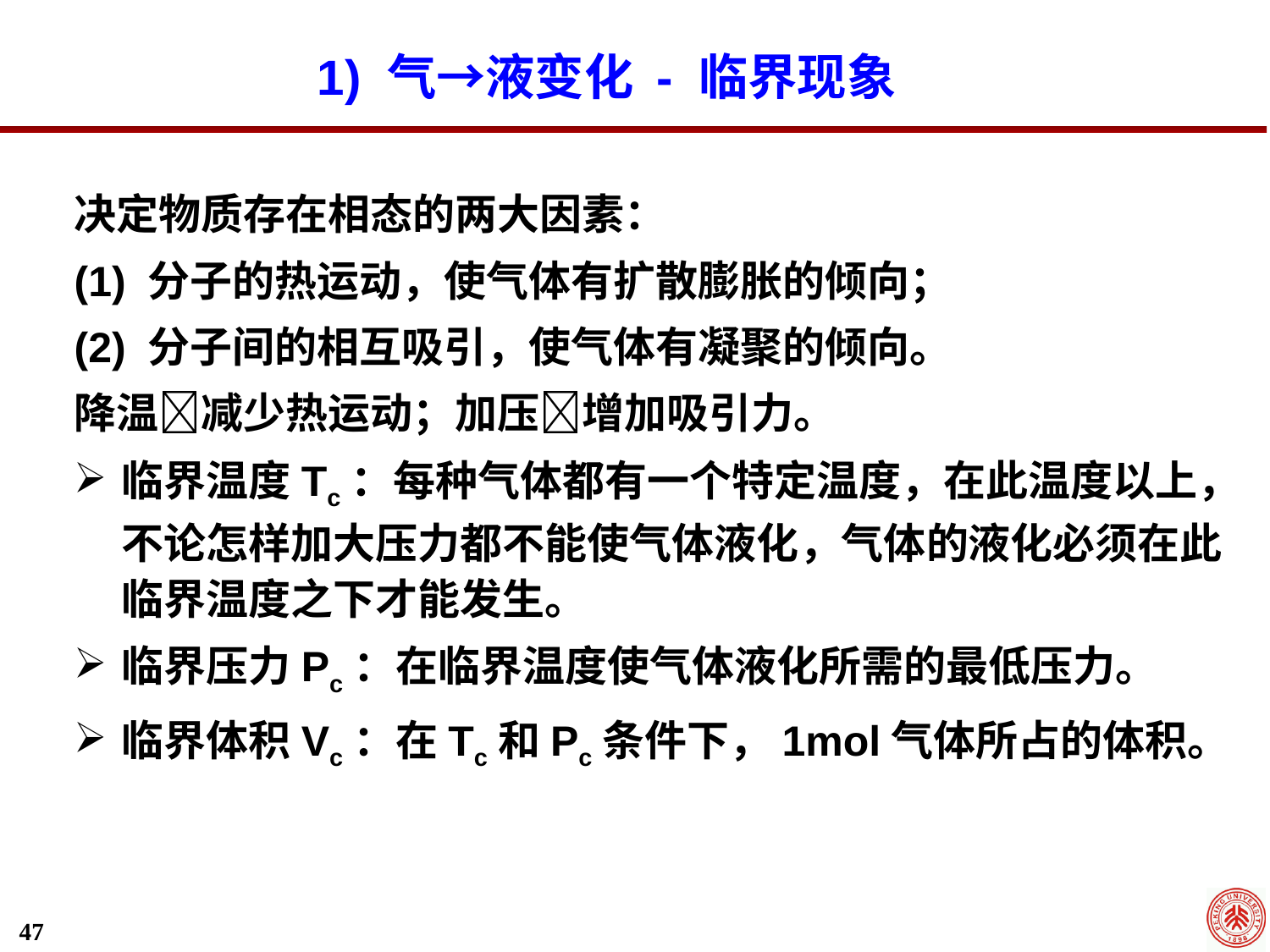

1) 气→液变化 - 临界现象

决定物质存在相态的两大因素：
(1) 分子的热运动，使气体有扩散膨胀的倾向；
(2) 分子间的相互吸引，使气体有凝聚的倾向。
降温→减少热运动；加压→增加吸引力。
临界温度Tc：每种气体都有一个特定温度，在此温度以上，不论怎样加大压力都不能使气体液化，气体的液化必须在此临界温度之下才能发生。
临界压力Pc：在临界温度使气体液化所需的最低压力。
临界体积Vc：在Tc和Pc条件下，1mol气体所占的体积。
47